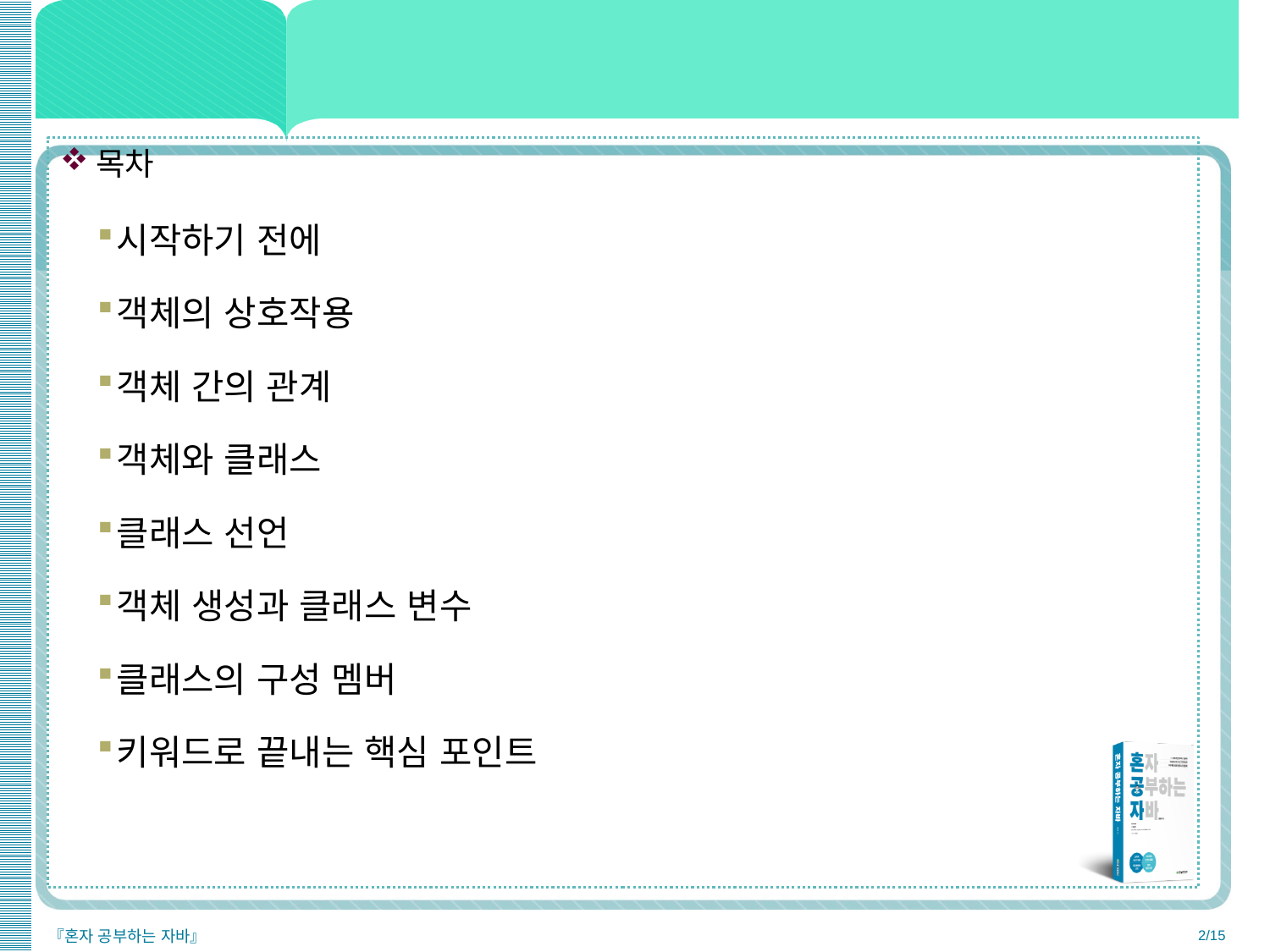

목차
시작하기 전에
객체의 상호작용
객체 간의 관계
객체와 클래스
클래스 선언
객체 생성과 클래스 변수
클래스의 구성 멤버
키워드로 끝내는 핵심 포인트